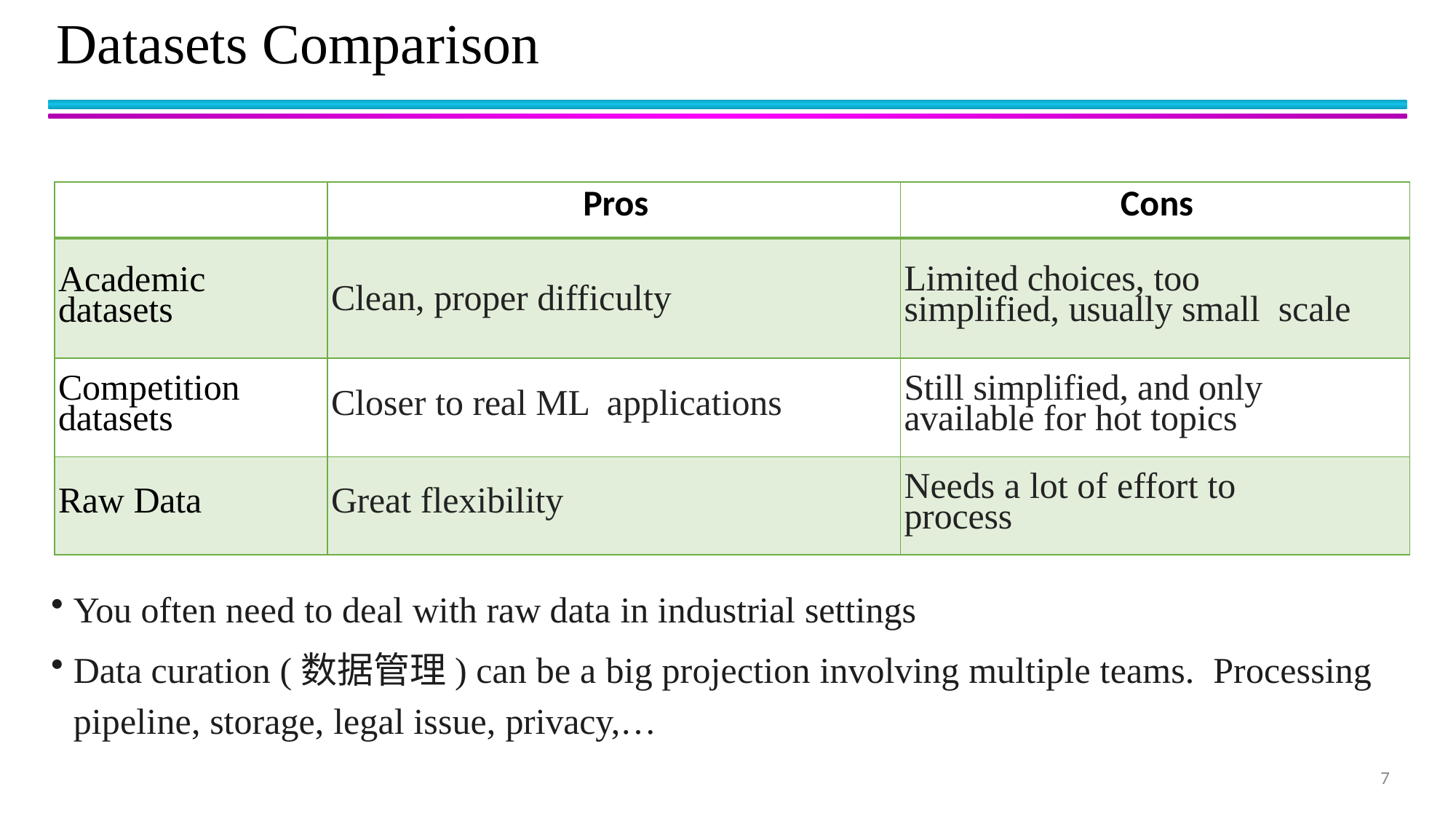

# Datasets Comparison
|  | Pros | Cons |
| --- | --- | --- |
| Academic datasets | Clean, proper difficulty | Limited choices, too simplified, usually small scale |
| Competition datasets | Closer to real ML applications | Still simplified, and only available for hot topics |
| Raw Data | Great flexibility | Needs a lot of effort to process |
You often need to deal with raw data in industrial settings
Data curation (数据管理) can be a big projection involving multiple teams.  Processing pipeline, storage, legal issue, privacy,…
7